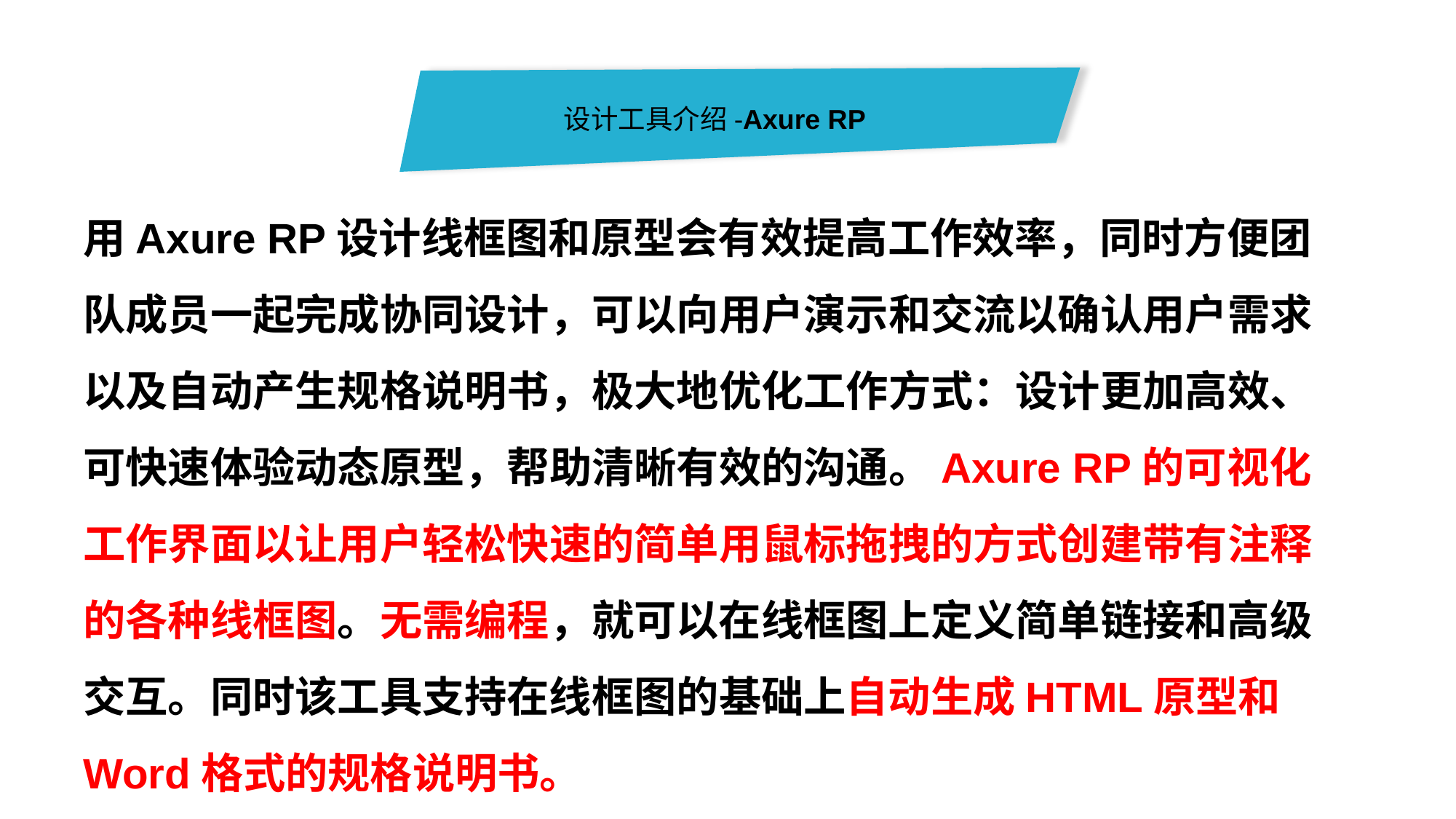

设计工具介绍-Axure RP
用Axure RP设计线框图和原型会有效提高工作效率，同时方便团队成员一起完成协同设计，可以向用户演示和交流以确认用户需求以及自动产生规格说明书，极大地优化工作方式：设计更加高效、可快速体验动态原型，帮助清晰有效的沟通。Axure RP的可视化工作界面以让用户轻松快速的简单用鼠标拖拽的方式创建带有注释的各种线框图。无需编程，就可以在线框图上定义简单链接和高级交互。同时该工具支持在线框图的基础上自动生成HTML原型和Word格式的规格说明书。